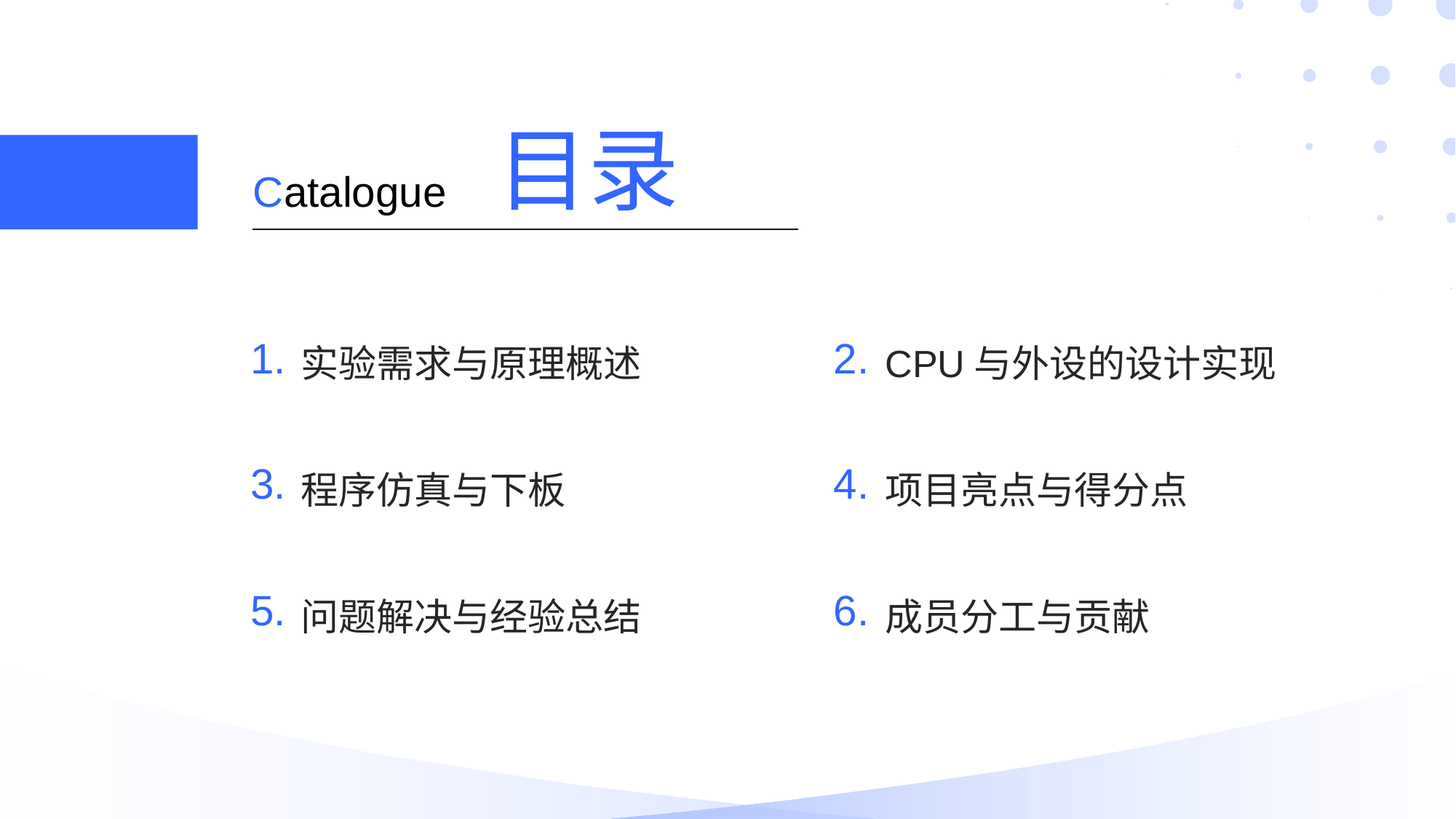

目录

Catalogue
1.
2.
实验需求与原理概述
CPU与外设的设计实现
3.
4.
程序仿真与下板
项目亮点与得分点
5.
6.
问题解决与经验总结
成员分工与贡献